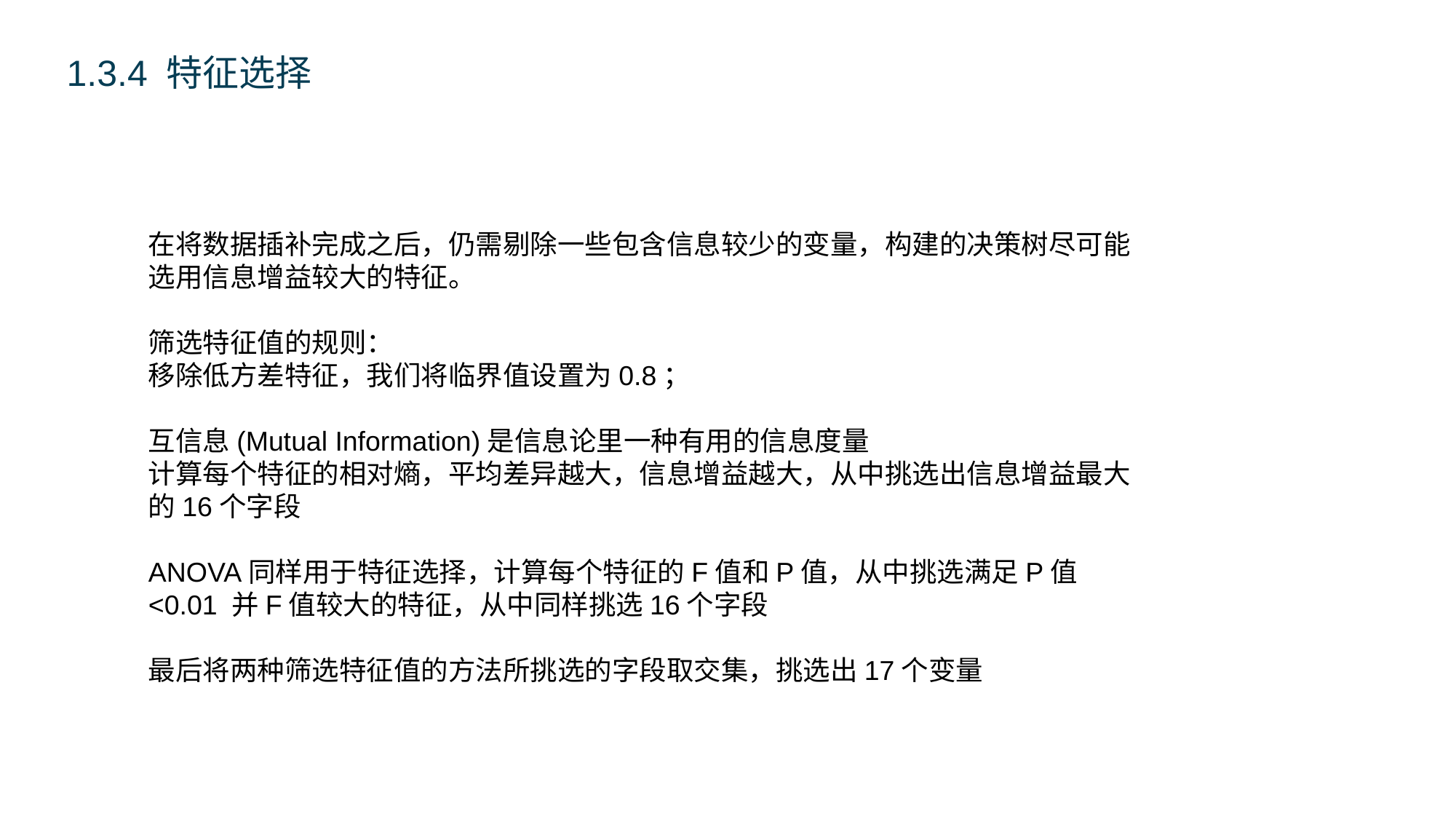

1.3.4 特征选择

在将数据插补完成之后，仍需剔除一些包含信息较少的变量，构建的决策树尽可能选用信息增益较大的特征。

筛选特征值的规则：
移除低方差特征，我们将临界值设置为0.8；

互信息(Mutual Information)是信息论里一种有用的信息度量
计算每个特征的相对熵，平均差异越大，信息增益越大，从中挑选出信息增益最大的16个字段

ANOVA同样用于特征选择，计算每个特征的F值和P值，从中挑选满足P值<0.01 并F值较大的特征，从中同样挑选16个字段

最后将两种筛选特征值的方法所挑选的字段取交集，挑选出17个变量